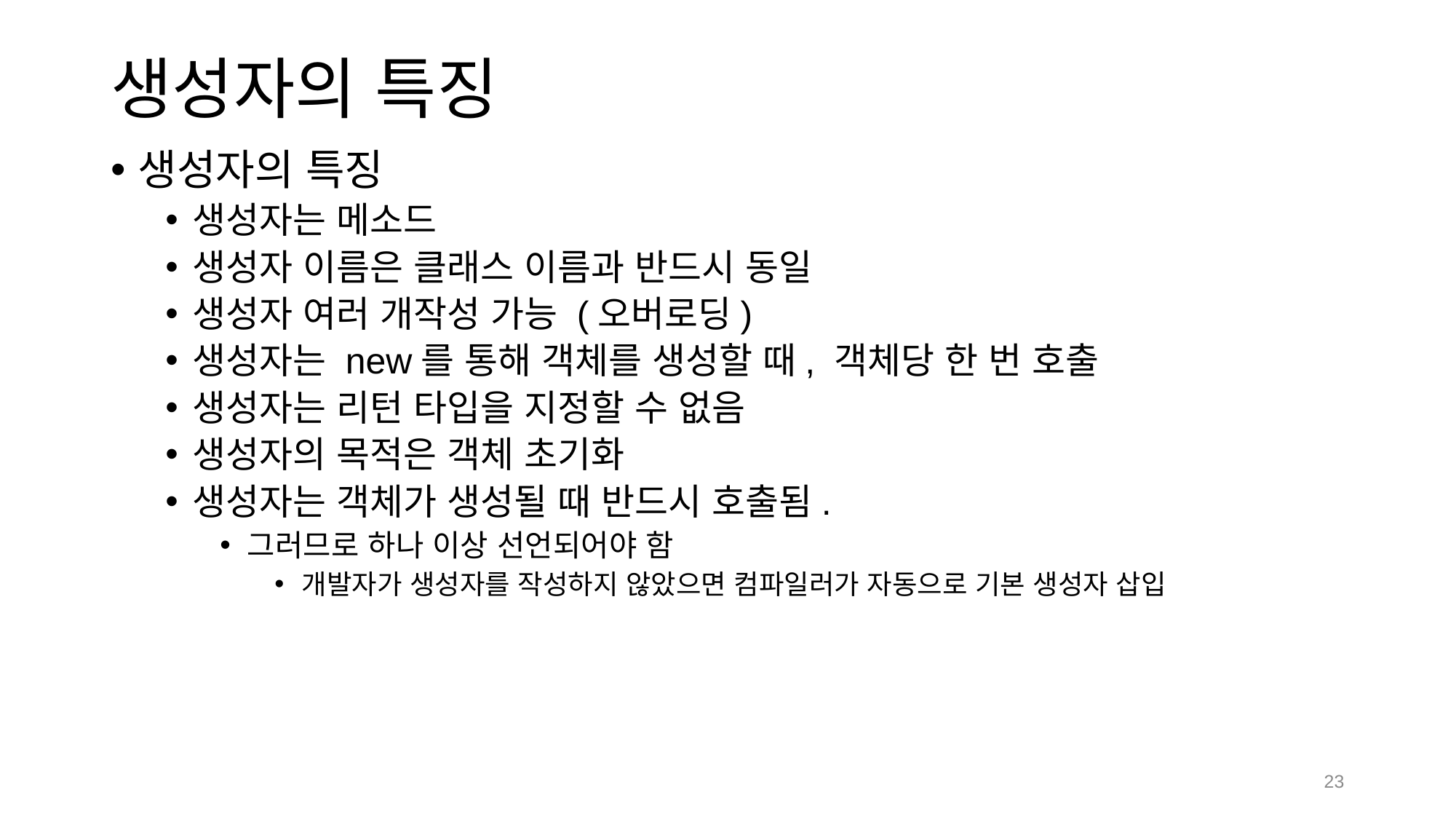

# 생성자의 특징
생성자의 특징
생성자는 메소드
생성자 이름은 클래스 이름과 반드시 동일
생성자 여러 개작성 가능 (오버로딩)
생성자는 new를 통해 객체를 생성할 때, 객체당 한 번 호출
생성자는 리턴 타입을 지정할 수 없음
생성자의 목적은 객체 초기화
생성자는 객체가 생성될 때 반드시 호출됨.
그러므로 하나 이상 선언되어야 함
개발자가 생성자를 작성하지 않았으면 컴파일러가 자동으로 기본 생성자 삽입
23